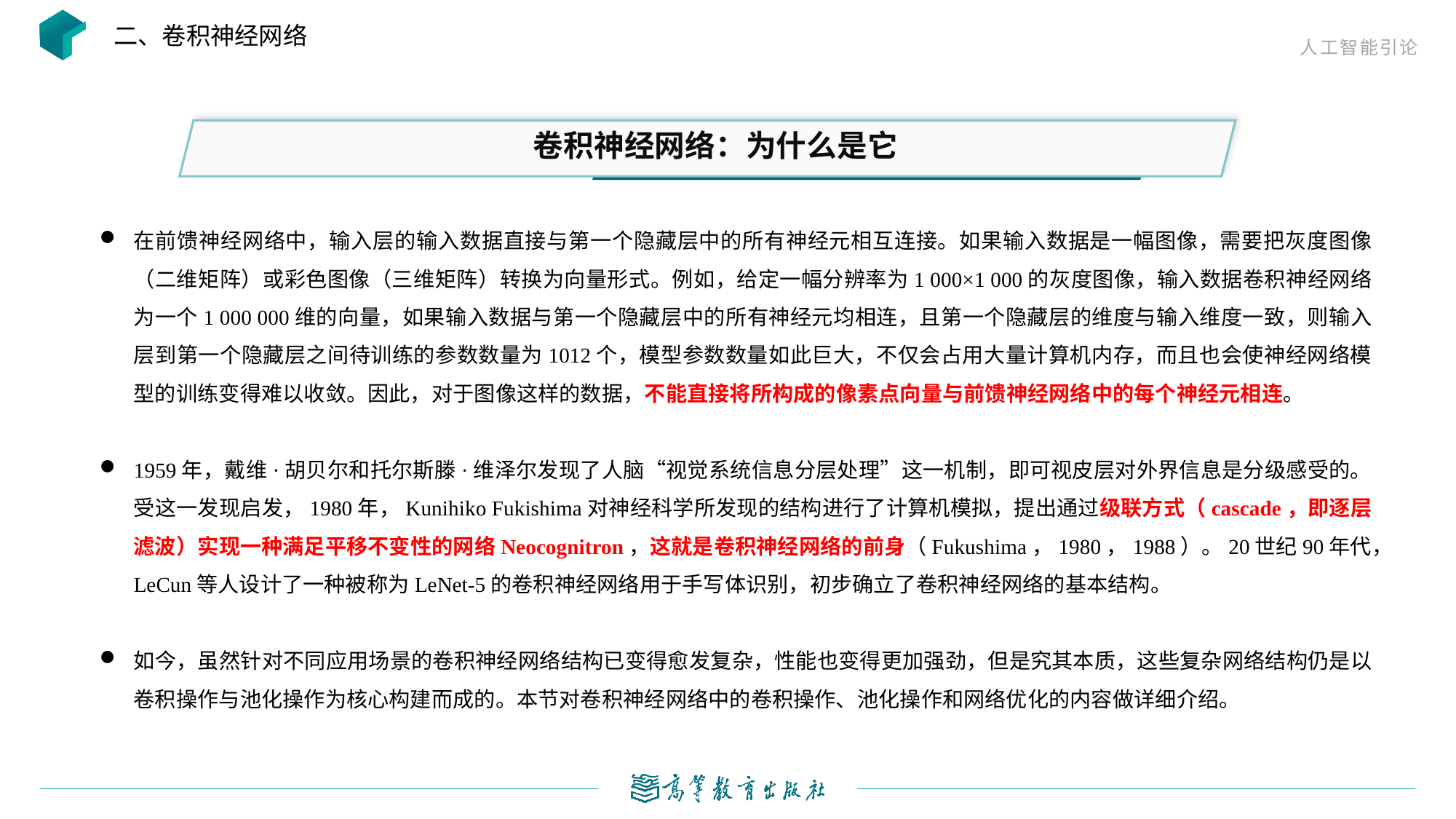

二、卷积神经网络

卷积神经网络：为什么是它

在前馈神经网络中，输入层的输入数据直接与第一个隐藏层中的所有神经元相互连接。如果输入数据是一幅图像，需要把灰度图像（二维矩阵）或彩色图像（三维矩阵）转换为向量形式。例如，给定一幅分辨率为1 000×1 000的灰度图像，输入数据卷积神经网络为一个1 000 000维的向量，如果输入数据与第一个隐藏层中的所有神经元均相连，且第一个隐藏层的维度与输入维度一致，则输入层到第一个隐藏层之间待训练的参数数量为1012个，模型参数数量如此巨大，不仅会占用大量计算机内存，而且也会使神经网络模型的训练变得难以收敛。因此，对于图像这样的数据，不能直接将所构成的像素点向量与前馈神经网络中的每个神经元相连。

1959年，戴维·胡贝尔和托尔斯滕·维泽尔发现了人脑“视觉系统信息分层处理”这一机制，即可视皮层对外界信息是分级感受的。受这一发现启发，1980年，Kunihiko Fukishima对神经科学所发现的结构进行了计算机模拟，提出通过级联方式（cascade，即逐层滤波）实现一种满足平移不变性的网络Neocognitron，这就是卷积神经网络的前身（Fukushima，1980，1988）。20世纪90年代，LeCun等人设计了一种被称为LeNet-5的卷积神经网络用于手写体识别，初步确立了卷积神经网络的基本结构。

如今，虽然针对不同应用场景的卷积神经网络结构已变得愈发复杂，性能也变得更加强劲，但是究其本质，这些复杂网络结构仍是以卷积操作与池化操作为核心构建而成的。本节对卷积神经网络中的卷积操作、池化操作和网络优化的内容做详细介绍。